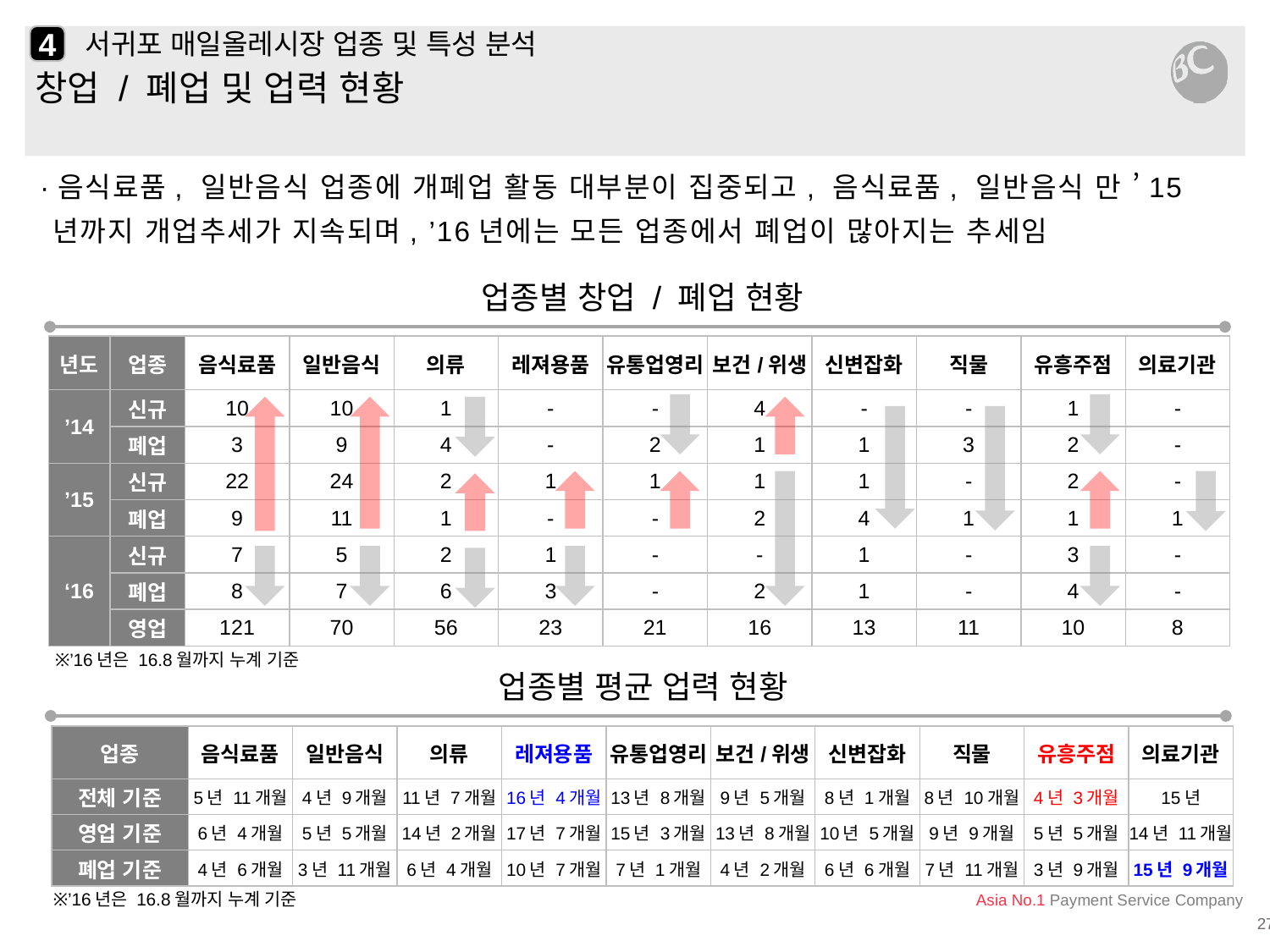

4
# 서귀포 매일올레시장 업종 및 특성 분석
창업 / 폐업 및 업력 현황
·음식료품, 일반음식 업종에 개폐업 활동 대부분이 집중되고, 음식료품, 일반음식 만 ’15년까지 개업추세가 지속되며, ’16년에는 모든 업종에서 폐업이 많아지는 추세임
업종별 창업 / 폐업 현황
| 년도 | 업종 | 음식료품 | 일반음식 | 의류 | 레져용품 | 유통업영리 | 보건/위생 | 신변잡화 | 직물 | 유흥주점 | 의료기관 |
| --- | --- | --- | --- | --- | --- | --- | --- | --- | --- | --- | --- |
| ’14 | 신규 | 10 | 10 | 1 | - | - | 4 | - | - | 1 | - |
|  | 폐업 | 3 | 9 | 4 | - | 2 | 1 | 1 | 3 | 2 | - |
| ’15 | 신규 | 22 | 24 | 2 | 1 | 1 | 1 | 1 | - | 2 | - |
|  | 폐업 | 9 | 11 | 1 | - | - | 2 | 4 | 1 | 1 | 1 |
| ‘16 | 신규 | 7 | 5 | 2 | 1 | - | - | 1 | - | 3 | - |
|  | 폐업 | 8 | 7 | 6 | 3 | - | 2 | 1 | - | 4 | - |
|  | 영업 | 121 | 70 | 56 | 23 | 21 | 16 | 13 | 11 | 10 | 8 |

※’16년은 16.8월까지 누계 기준
업종별 평균 업력 현황
| 업종 | 음식료품 | 일반음식 | 의류 | 레져용품 | 유통업영리 | 보건/위생 | 신변잡화 | 직물 | 유흥주점 | 의료기관 |
| --- | --- | --- | --- | --- | --- | --- | --- | --- | --- | --- |
| 전체 기준 | 5년 11개월 | 4년 9개월 | 11년 7개월 | 16년 4개월 | 13년 8개월 | 9년 5개월 | 8년 1개월 | 8년 10개월 | 4년 3개월 | 15년 |
| 영업 기준 | 6년 4개월 | 5년 5개월 | 14년 2개월 | 17년 7개월 | 15년 3개월 | 13년 8개월 | 10년 5개월 | 9년 9개월 | 5년 5개월 | 14년 11개월 |
| 폐업 기준 | 4년 6개월 | 3년 11개월 | 6년 4개월 | 10년 7개월 | 7년 1개월 | 4년 2개월 | 6년 6개월 | 7년 11개월 | 3년 9개월 | 15년 9개월 |
※’16년은 16.8월까지 누계 기준